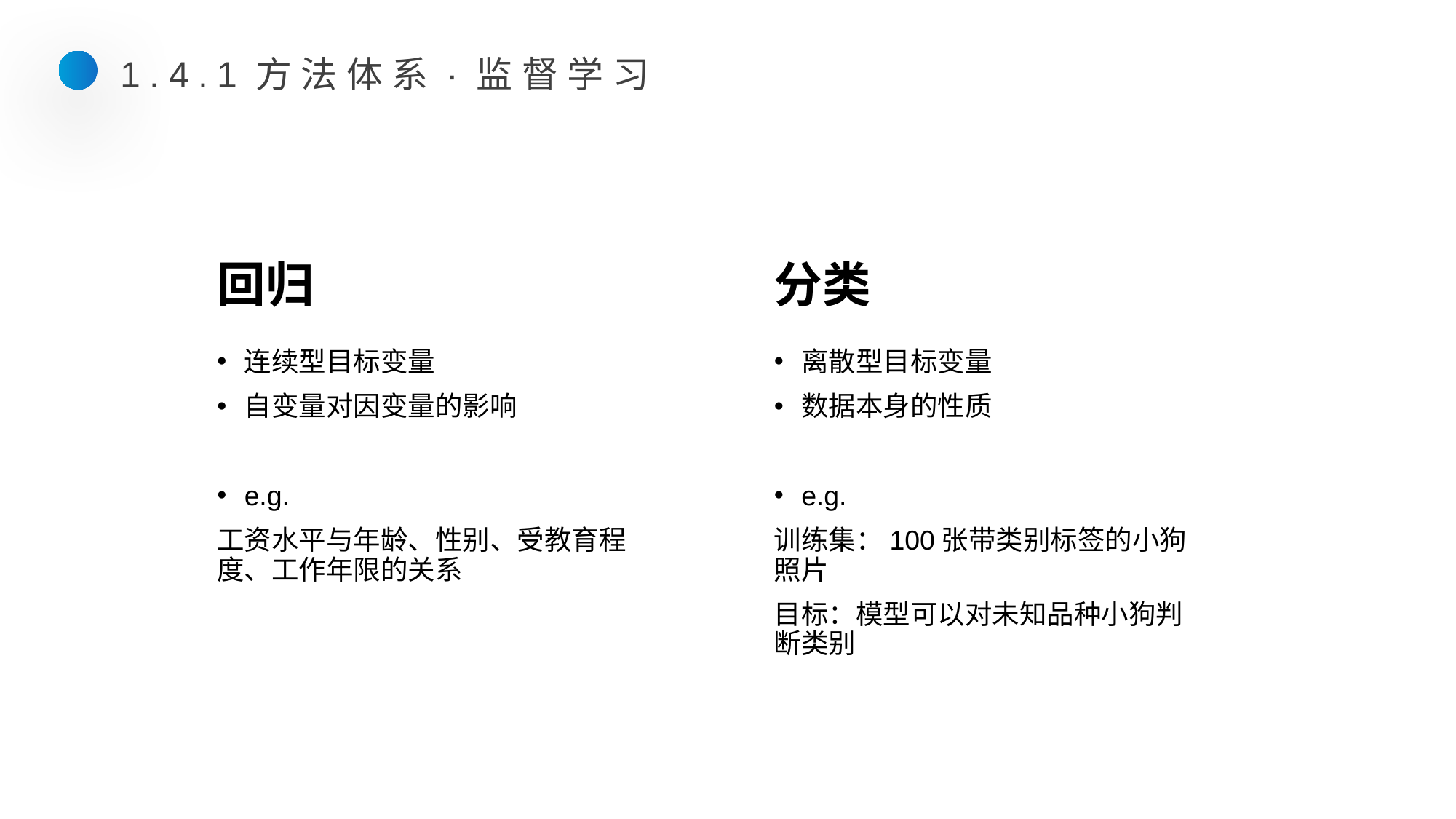

1.4.1方法体系·监督学习

回归
分类
连续型目标变量
自变量对因变量的影响

e.g.
工资水平与年龄、性别、受教育程度、工作年限的关系

离散型目标变量
数据本身的性质

e.g.
训练集：100张带类别标签的小狗照片
目标：模型可以对未知品种小狗判断类别